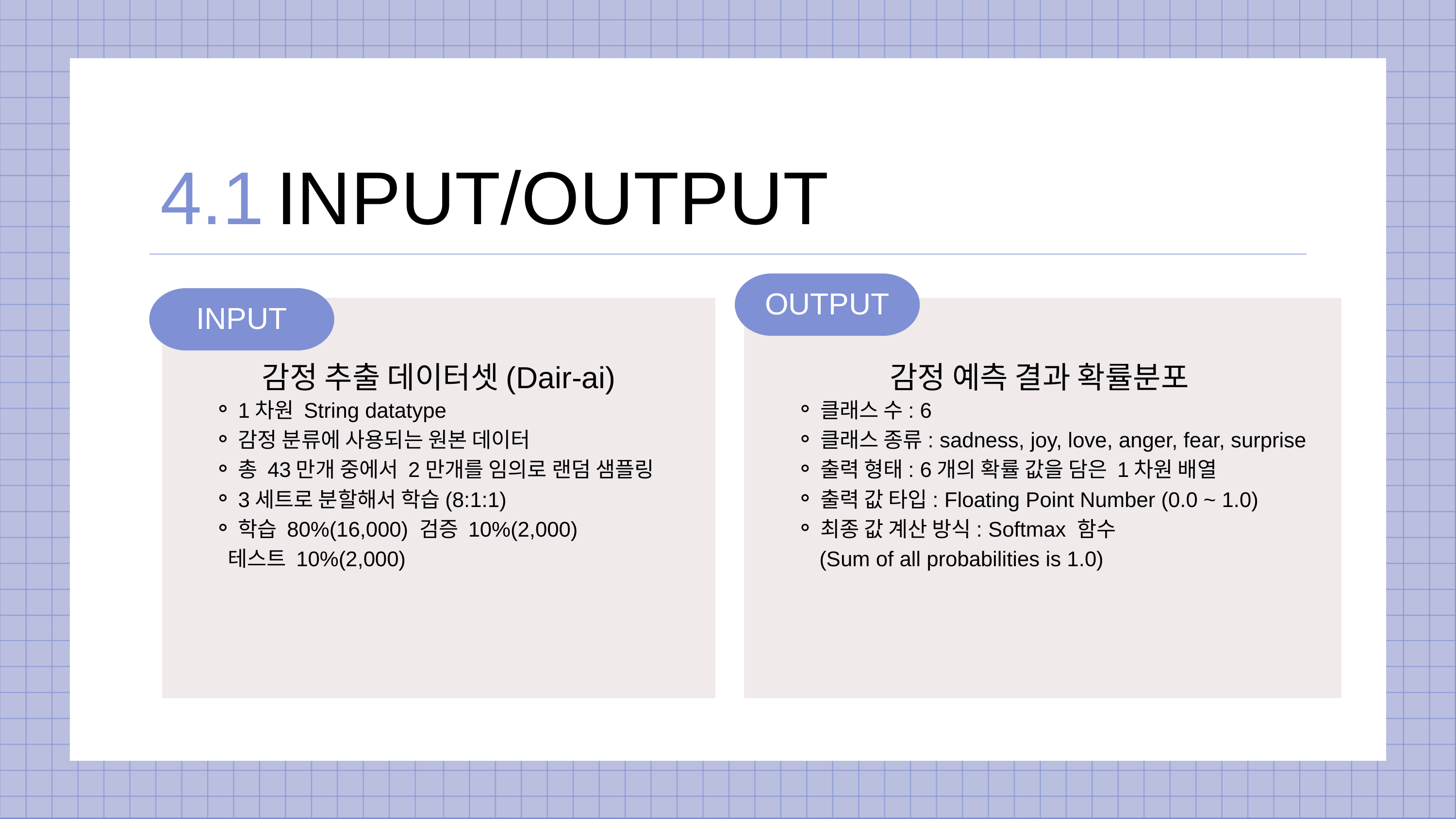

4.1
INPUT/OUTPUT

OUTPUT

INPUT

1차원 String datatype
감정 분류에 사용되는 원본 데이터
총 43만개 중에서 2만개를 임의로 랜덤 샘플링
3세트로 분할해서 학습(8:1:1)
학습 80%(16,000) 검증 10%(2,000)
            테스트 10%(2,000)

클래스 수: 6
클래스 종류: sadness, joy, love, anger, fear, surprise
출력 형태: 6개의 확률 값을 담은 1차원 배열
출력 값 타입: Floating Point Number (0.0 ~ 1.0)
최종 값 계산 방식: Softmax 함수
            (Sum of all probabilities is 1.0)

감정 예측 결과

클래스 수: 6
클래스 종류: sadness, joy, love, anger, fear, surprise
출력

감정 추출 데이터셋(Dair-ai)
감정 예측 결과 확률분포
INPUT1
OUTPUT1
조사내용을 적어주세요.
조사내용을 적어주세요.
조사내용을 적어주세요.
OUTPUT2